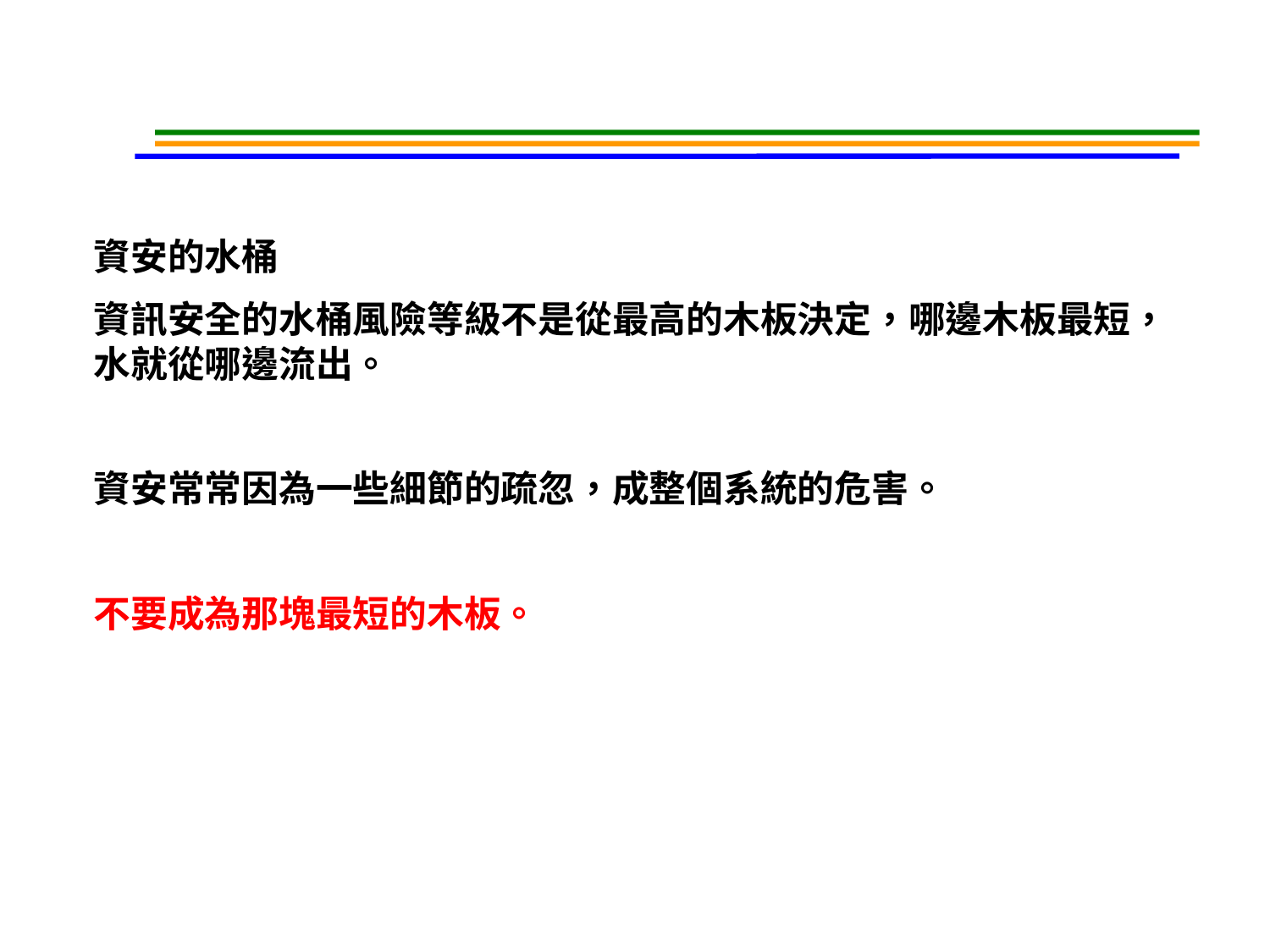

#
資安的水桶
資訊安全的水桶風險等級不是從最高的木板決定，哪邊木板最短，水就從哪邊流出。

資安常常因為一些細節的疏忽，成整個系統的危害。

不要成為那塊最短的木板。